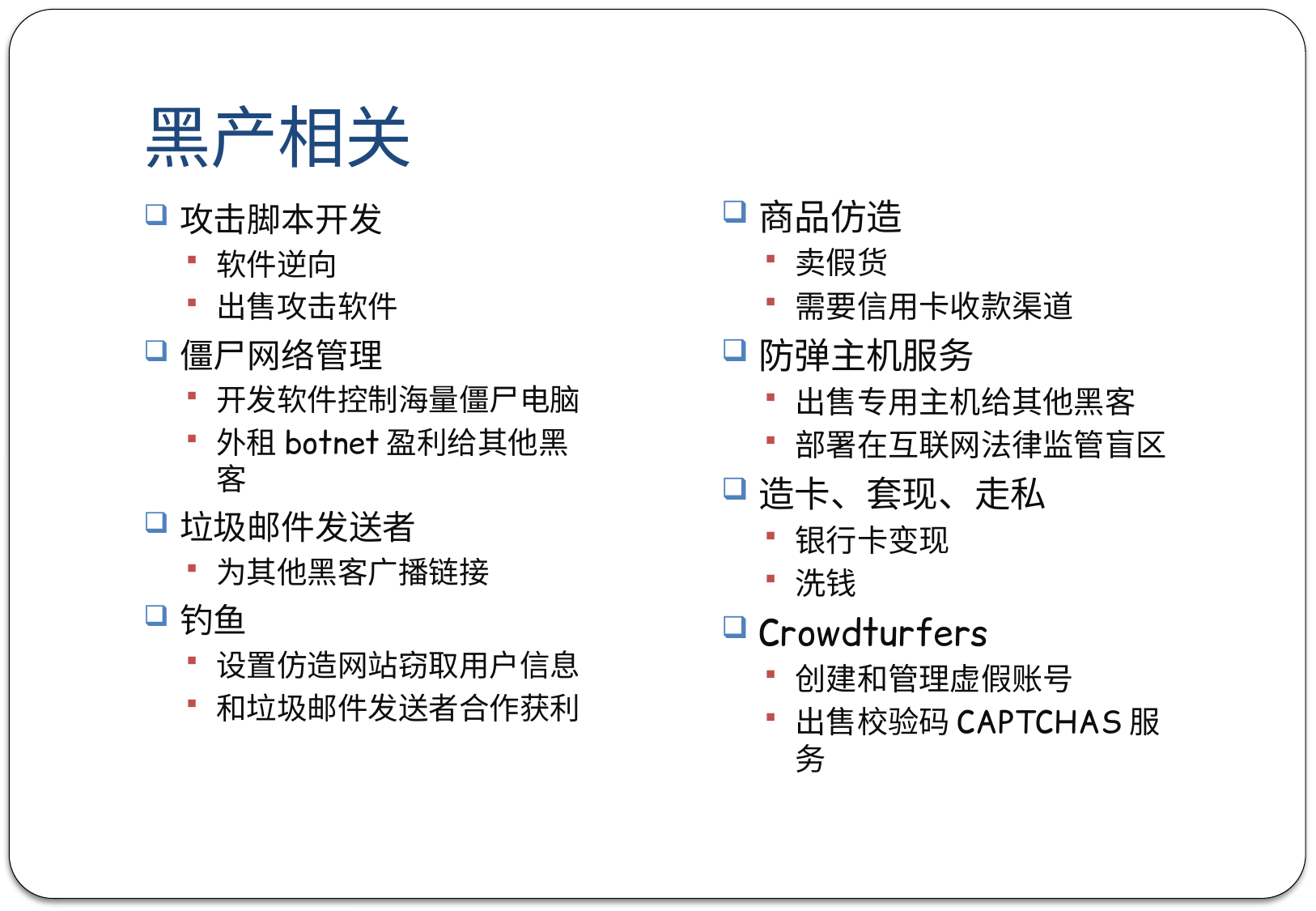

# 黑产相关
商品仿造
卖假货
需要信用卡收款渠道
防弹主机服务
出售专用主机给其他黑客
部署在互联网法律监管盲区
造卡、套现、走私
银行卡变现
洗钱
Crowdturfers
创建和管理虚假账号
出售校验码CAPTCHAS服务
攻击脚本开发
软件逆向
出售攻击软件
僵尸网络管理
开发软件控制海量僵尸电脑
外租botnet盈利给其他黑客
垃圾邮件发送者
为其他黑客广播链接
钓鱼
设置仿造网站窃取用户信息
和垃圾邮件发送者合作获利